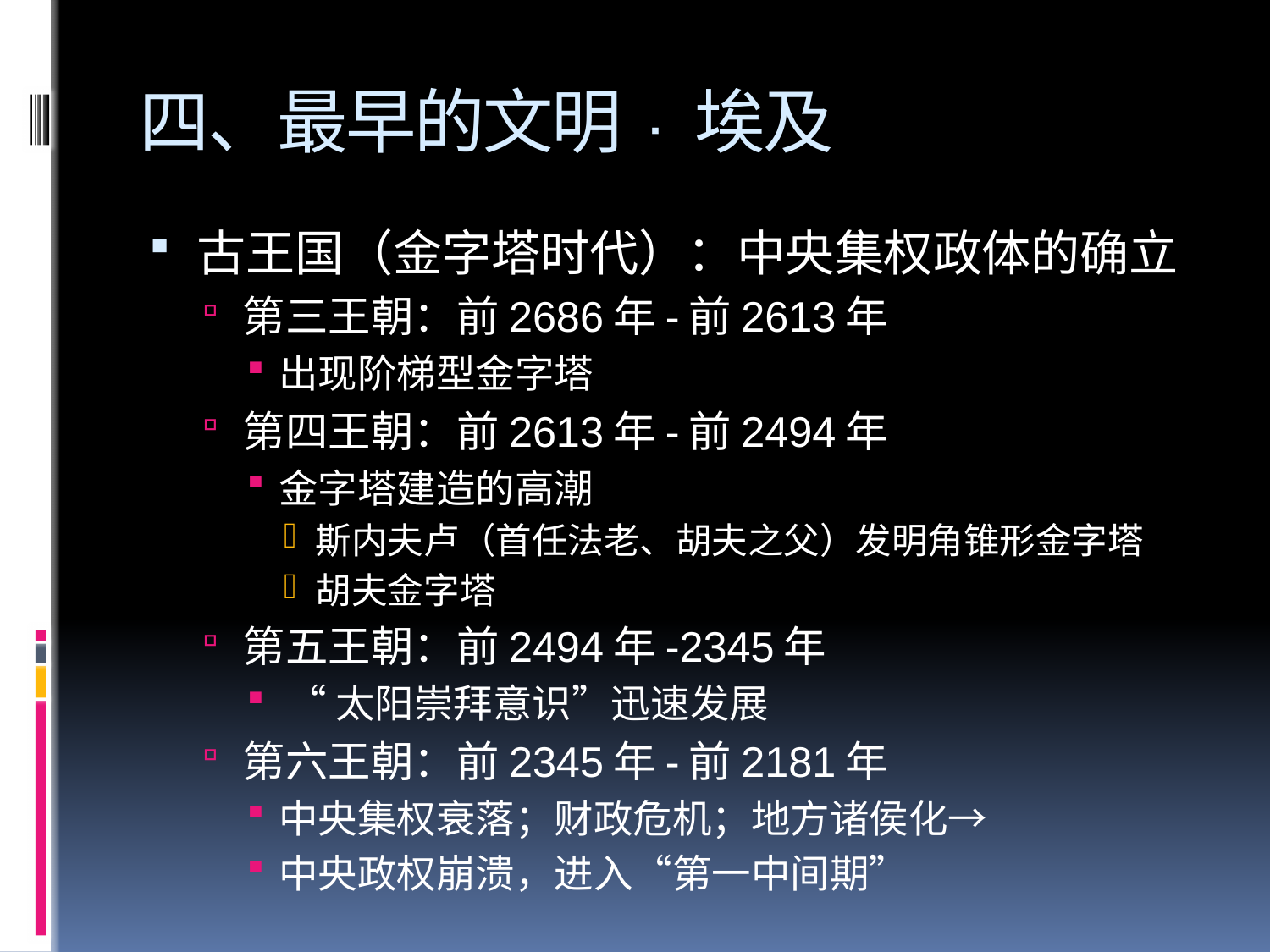

# 四、最早的文明·埃及
古王国（金字塔时代）：中央集权政体的确立
第三王朝：前2686年-前2613年
出现阶梯型金字塔
第四王朝：前2613年-前2494年
金字塔建造的高潮
斯内夫卢（首任法老、胡夫之父）发明角锥形金字塔
胡夫金字塔
第五王朝：前2494年-2345年
 “太阳崇拜意识”迅速发展
第六王朝：前2345年-前2181年
中央集权衰落；财政危机；地方诸侯化→
中央政权崩溃，进入“第一中间期”